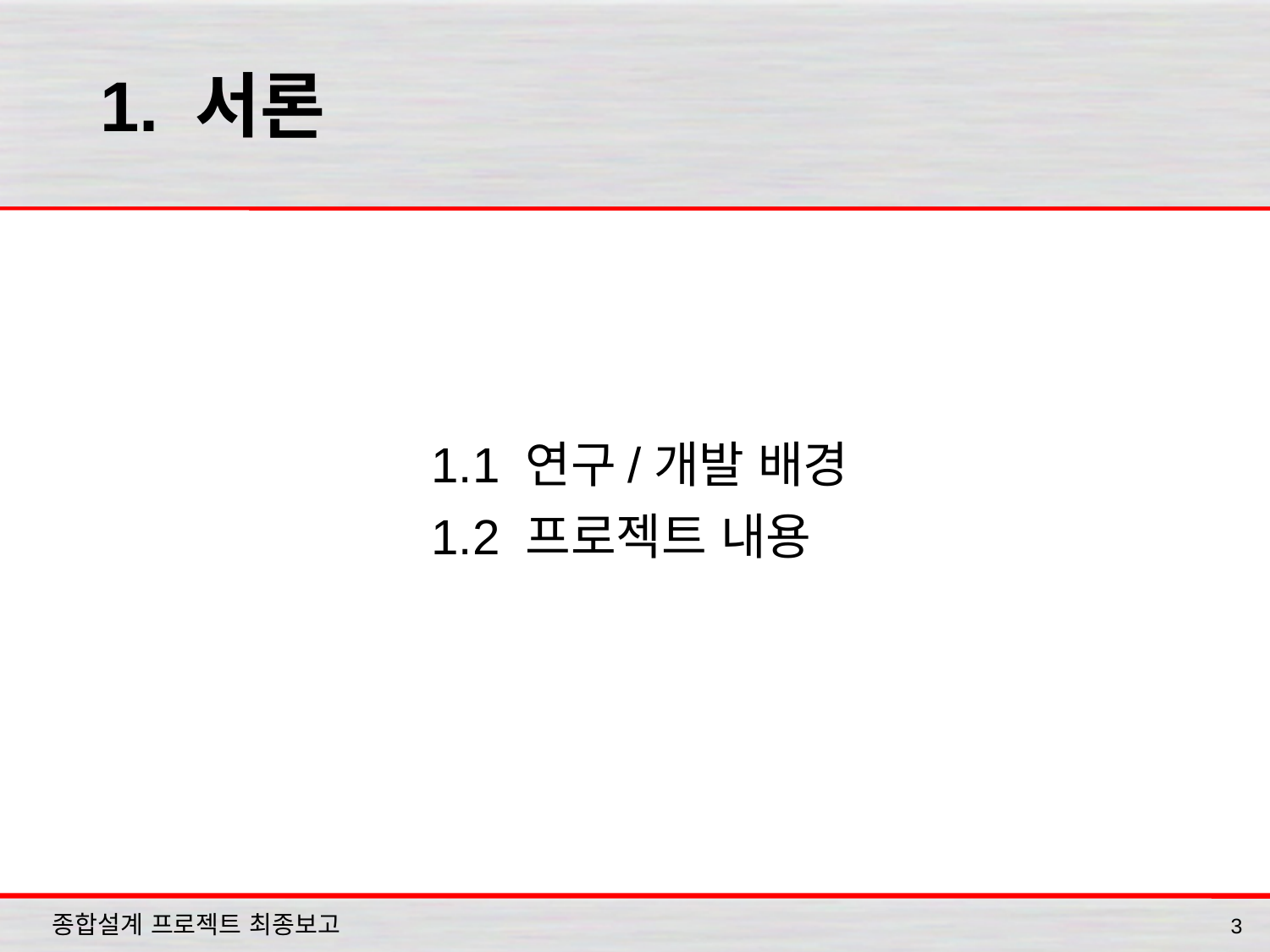

# 1. 서론
1.1 연구/개발 배경
1.2 프로젝트 내용